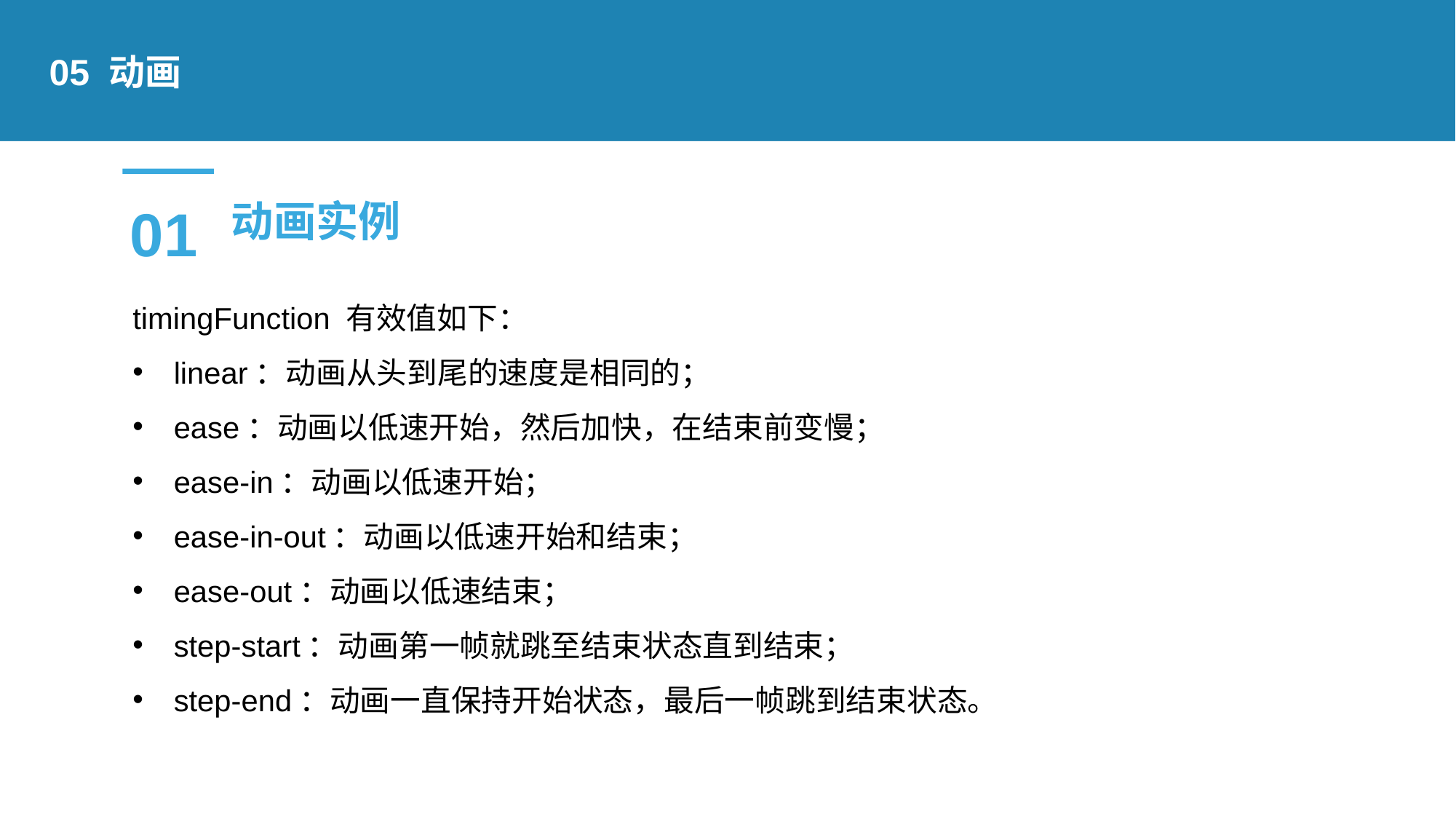

05 动画
01

动画实例
timingFunction 有效值如下：
linear：动画从头到尾的速度是相同的；
ease：动画以低速开始，然后加快，在结束前变慢；
ease-in：动画以低速开始；
ease-in-out：动画以低速开始和结束；
ease-out：动画以低速结束；
step-start：动画第一帧就跳至结束状态直到结束；
step-end：动画一直保持开始状态，最后一帧跳到结束状态。